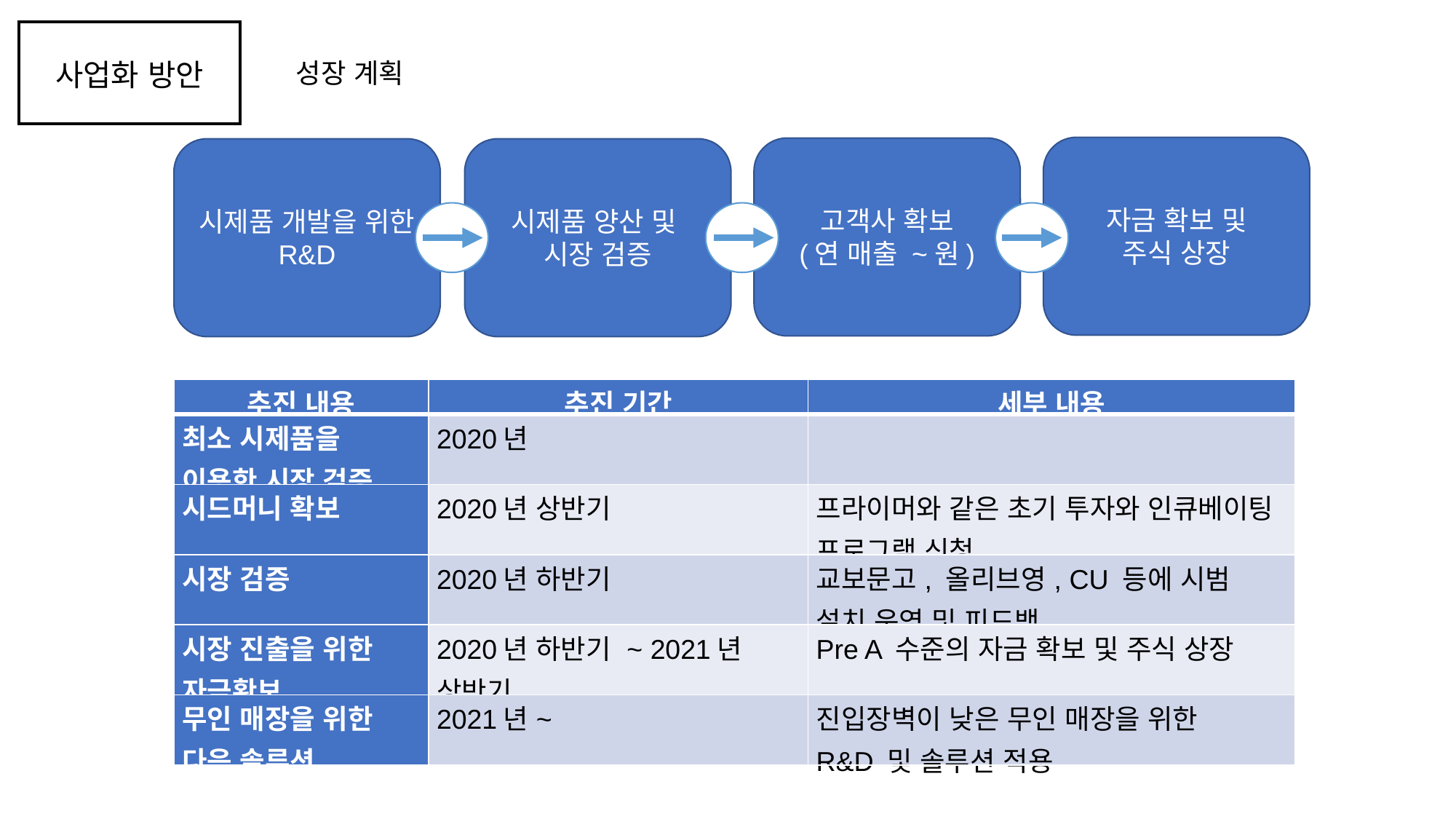

사업화 방안
성장 계획
자금 확보 및
주식 상장
고객사 확보
(연 매출 ~원)
시제품 개발을 위한
R&D
시제품 양산 및
시장 검증

| 추진 내용 | 추진 기간 | 세부 내용 |
| --- | --- | --- |
| 최소 시제품을 이용한 시장 검증 | 2020년 |  |
| 시드머니 확보 | 2020년 상반기 | 프라이머와 같은 초기 투자와 인큐베이팅 프로그램 신청 |
| 시장 검증 | 2020년 하반기 | 교보문고, 올리브영, CU 등에 시범 설치 운영 및 피드백 |
| 시장 진출을 위한 자금확보 | 2020년 하반기 ~ 2021년 상반기 | Pre A 수준의 자금 확보 및 주식 상장 |
| 무인 매장을 위한 다음 솔루션 | 2021년~ | 진입장벽이 낮은 무인 매장을 위한 R&D 및 솔루션 적용 |